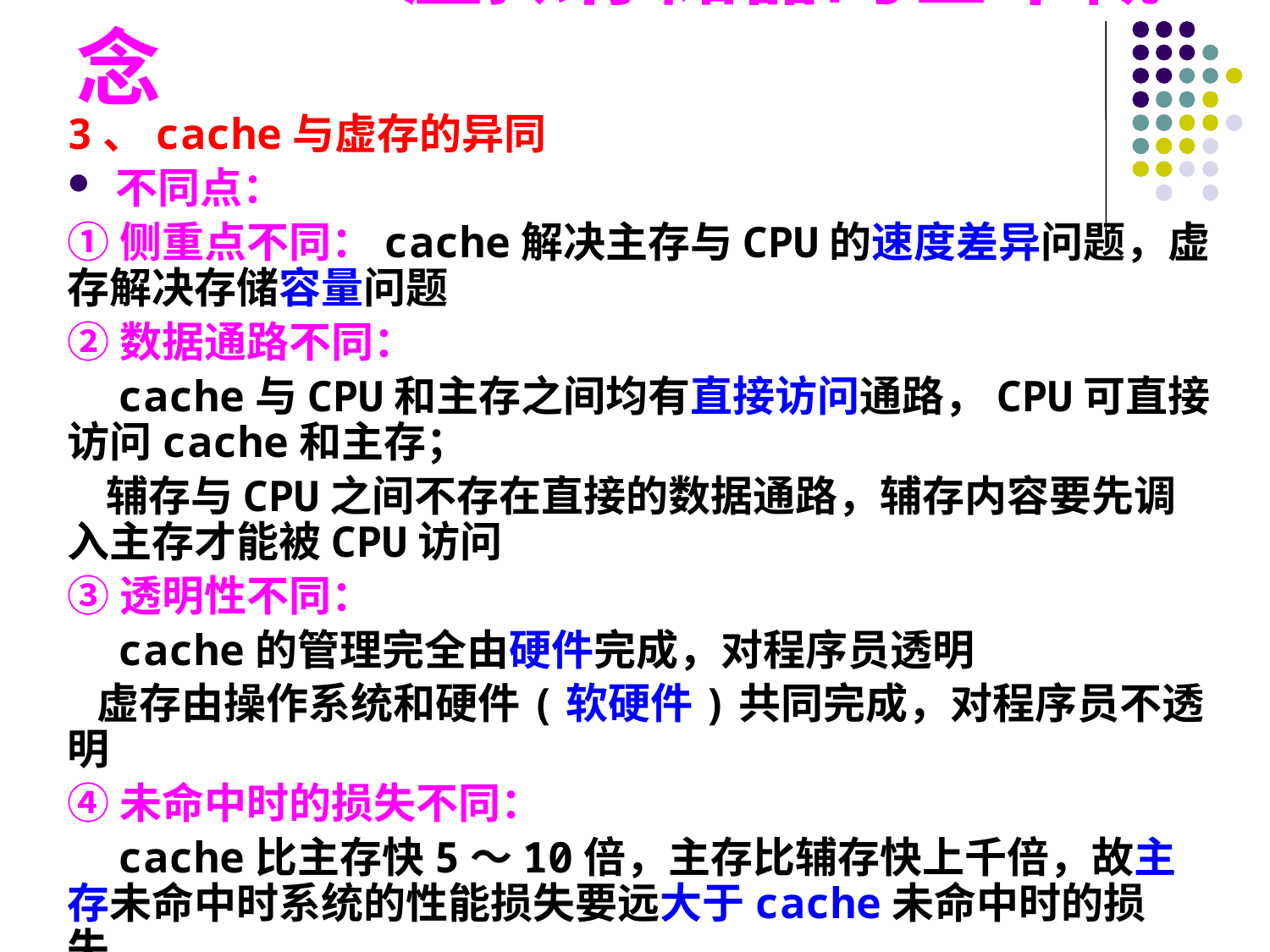

3.7.1 虚拟存储器的基本概念
3、cache与虚存的异同
不同点：
①侧重点不同：cache解决主存与CPU的速度差异问题，虚存解决存储容量问题
②数据通路不同：
  cache与CPU和主存之间均有直接访问通路，CPU可直接访问cache和主存；
   辅存与CPU之间不存在直接的数据通路，辅存内容要先调入主存才能被CPU访问
③透明性不同：
  cache的管理完全由硬件完成，对程序员透明
  虚存由操作系统和硬件(软硬件)共同完成，对程序员不透明
④未命中时的损失不同：
  cache比主存快5～10倍，主存比辅存快上千倍，故主存未命中时系统的性能损失要远大于cache未命中时的损失。
# 92